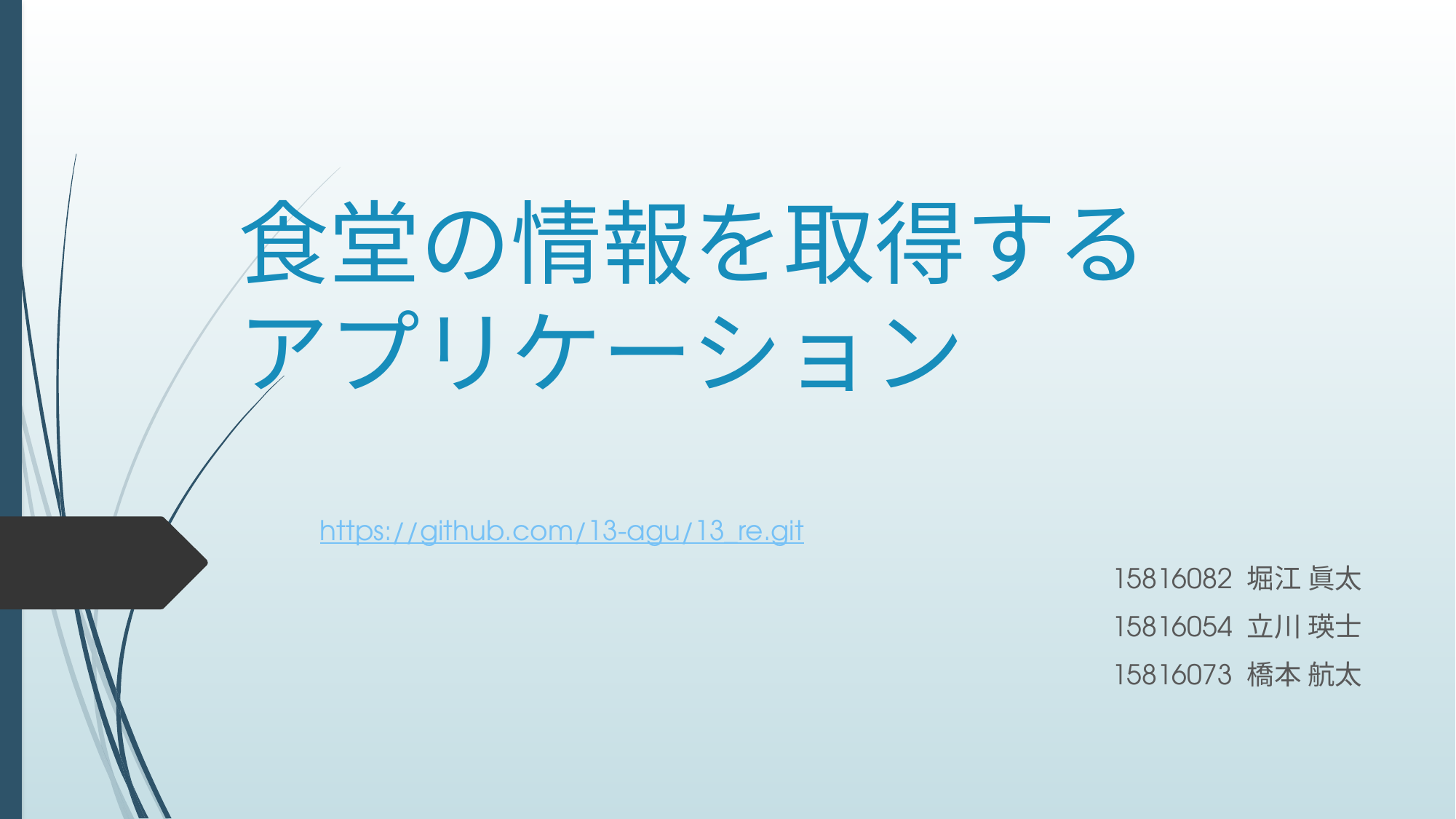

# 食堂の情報を取得する アプリケーション
https://github.com/13-agu/13_re.git
15816082 堀江 眞太
15816054 立川 瑛士
15816073 橋本 航太